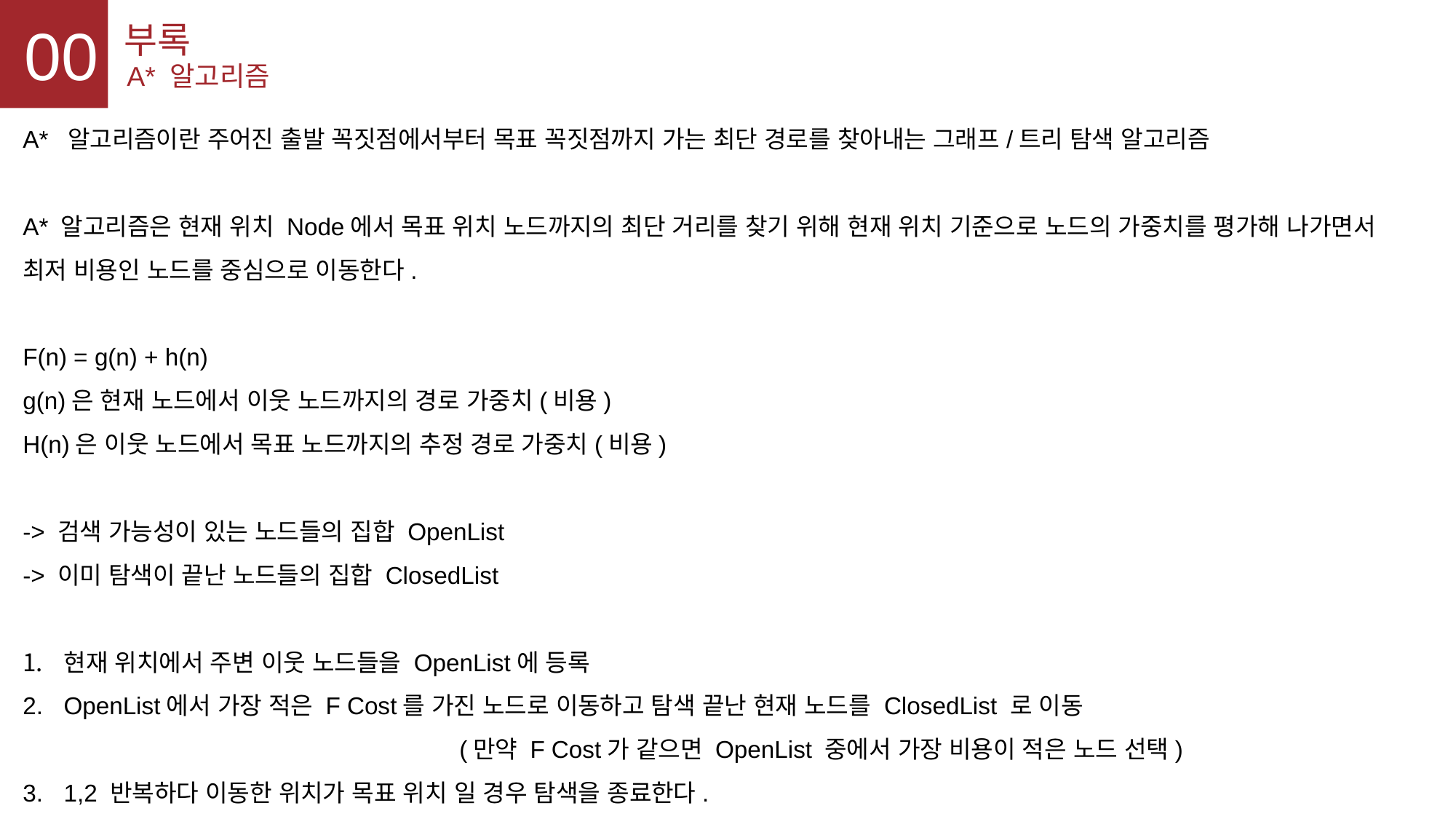

00
부록
A* 알고리즘
A*  알고리즘이란 주어진 출발 꼭짓점에서부터 목표 꼭짓점까지 가는 최단 경로를 찾아내는 그래프/트리 탐색 알고리즘

A* 알고리즘은 현재 위치 Node에서 목표 위치 노드까지의 최단 거리를 찾기 위해 현재 위치 기준으로 노드의 가중치를 평가해 나가면서 최저 비용인 노드를 중심으로 이동한다.

F(n) = g(n) + h(n)
g(n)은 현재 노드에서 이웃 노드까지의 경로 가중치(비용)
H(n)은 이웃 노드에서 목표 노드까지의 추정 경로 가중치(비용)

-> 검색 가능성이 있는 노드들의 집합 OpenList
-> 이미 탐색이 끝난 노드들의 집합 ClosedList

현재 위치에서 주변 이웃 노드들을 OpenList에 등록
OpenList에서 가장 적은 F Cost를 가진 노드로 이동하고 탐색 끝난 현재 노드를 ClosedList 로 이동
				(만약 F Cost가 같으면 OpenList 중에서 가장 비용이 적은 노드 선택)
1,2 반복하다 이동한 위치가 목표 위치 일 경우 탐색을 종료한다.